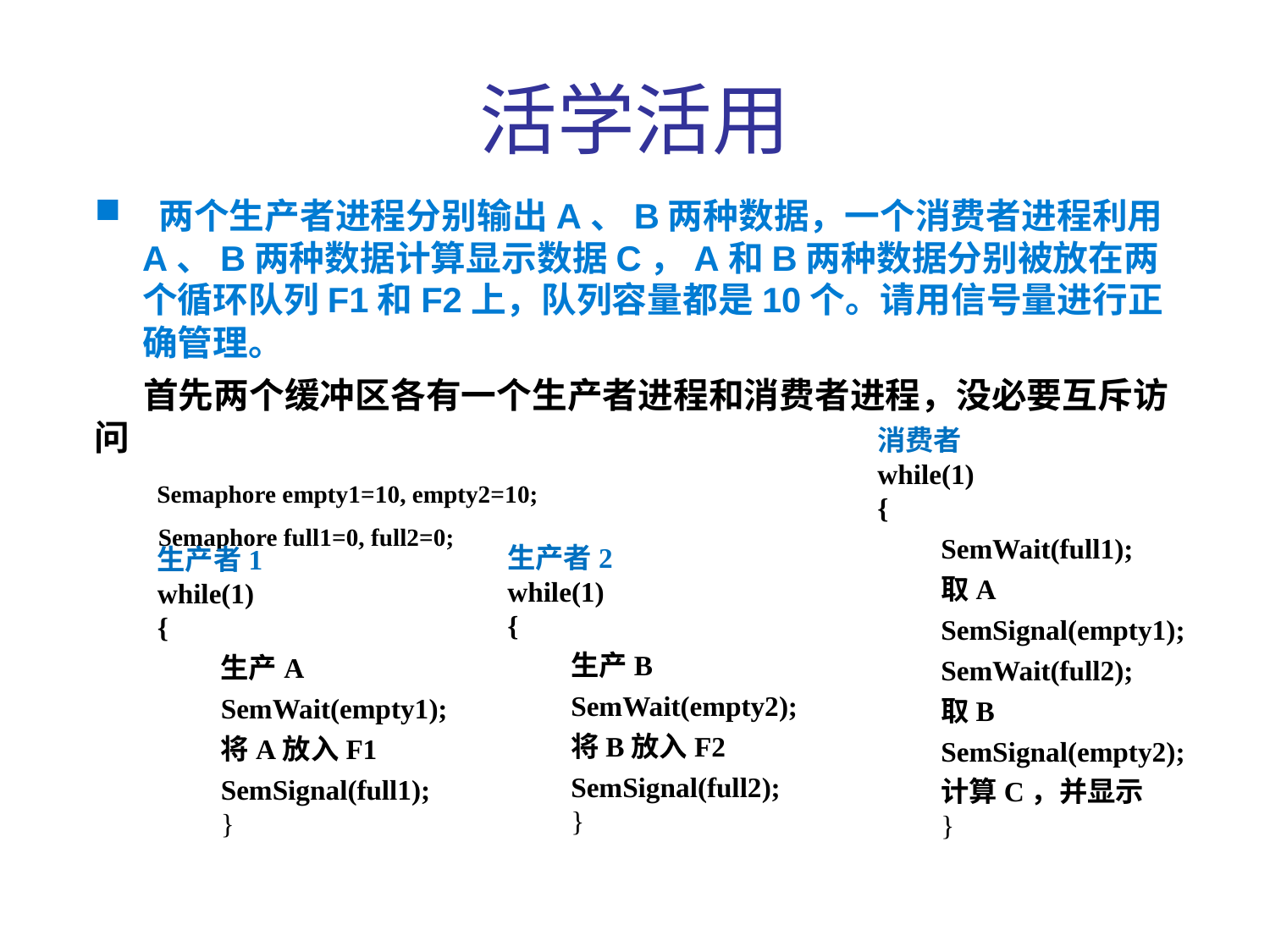

活学活用
 两个生产者进程分别输出A、B两种数据，一个消费者进程利用A、B两种数据计算显示数据C，A和B两种数据分别被放在两个循环队列F1和F2上，队列容量都是10个。请用信号量进行正确管理。
     首先两个缓冲区各有一个生产者进程和消费者进程，没必要互斥访问
       Semaphore empty1=10, empty2=10;
Semaphore full1=0, full2=0;

消费者
while(1)
{
SemWait(full1);
取A
SemSignal(empty1);
SemWait(full2);
取B
SemSignal(empty2);
计算C，并显示
}
生产者2
while(1)
{
生产B
SemWait(empty2);
将B放入F2
SemSignal(full2);
}
生产者1
while(1)
{
生产A
SemWait(empty1);
将A放入F1
SemSignal(full1);
}